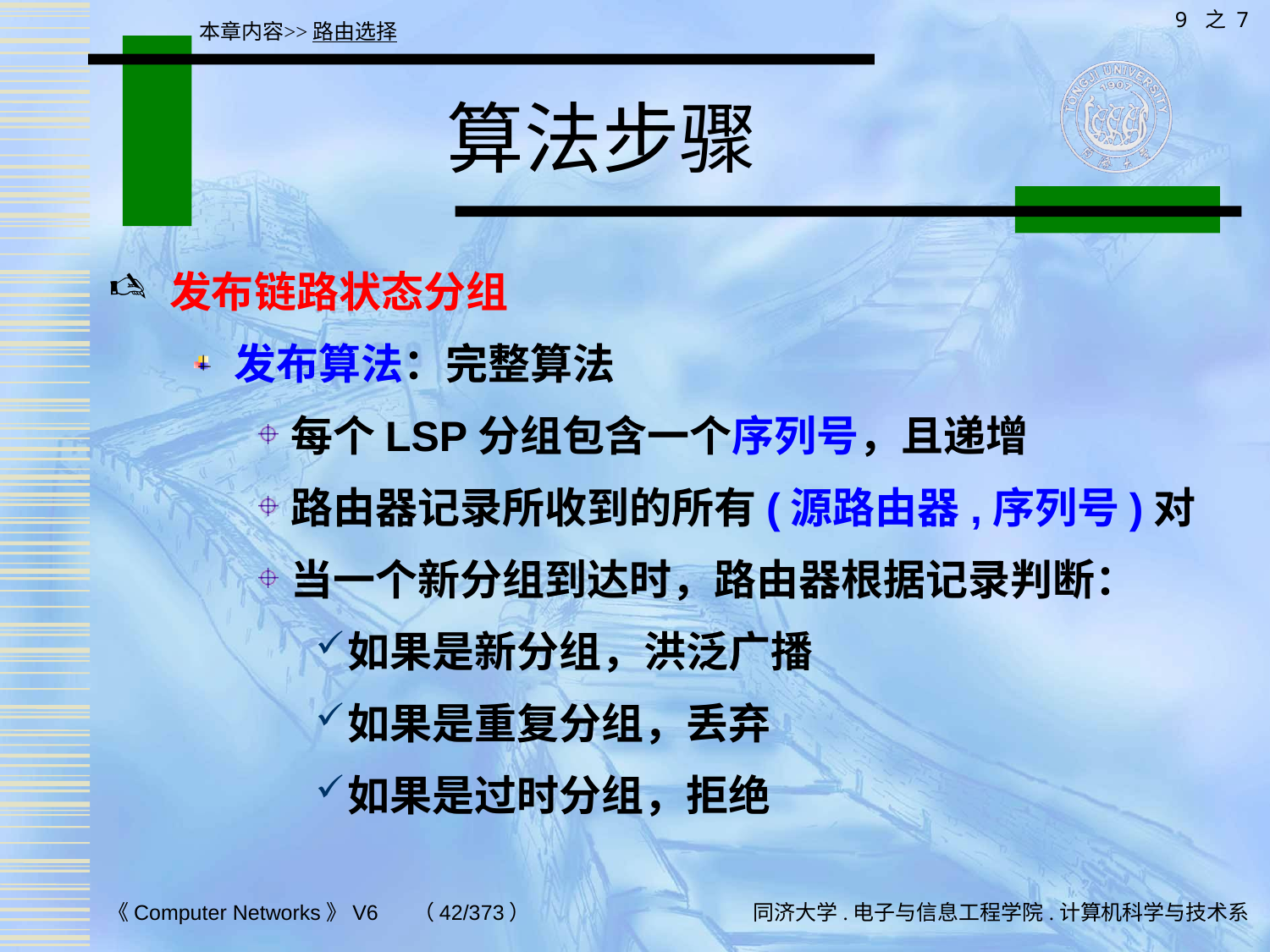

9 之 7
本章内容>>路由选择
# 算法步骤
发布链路状态分组
发布算法：完整算法
每个LSP分组包含一个序列号，且递增
路由器记录所收到的所有(源路由器,序列号)对
当一个新分组到达时，路由器根据记录判断：
如果是新分组，洪泛广播
如果是重复分组，丢弃
如果是过时分组，拒绝